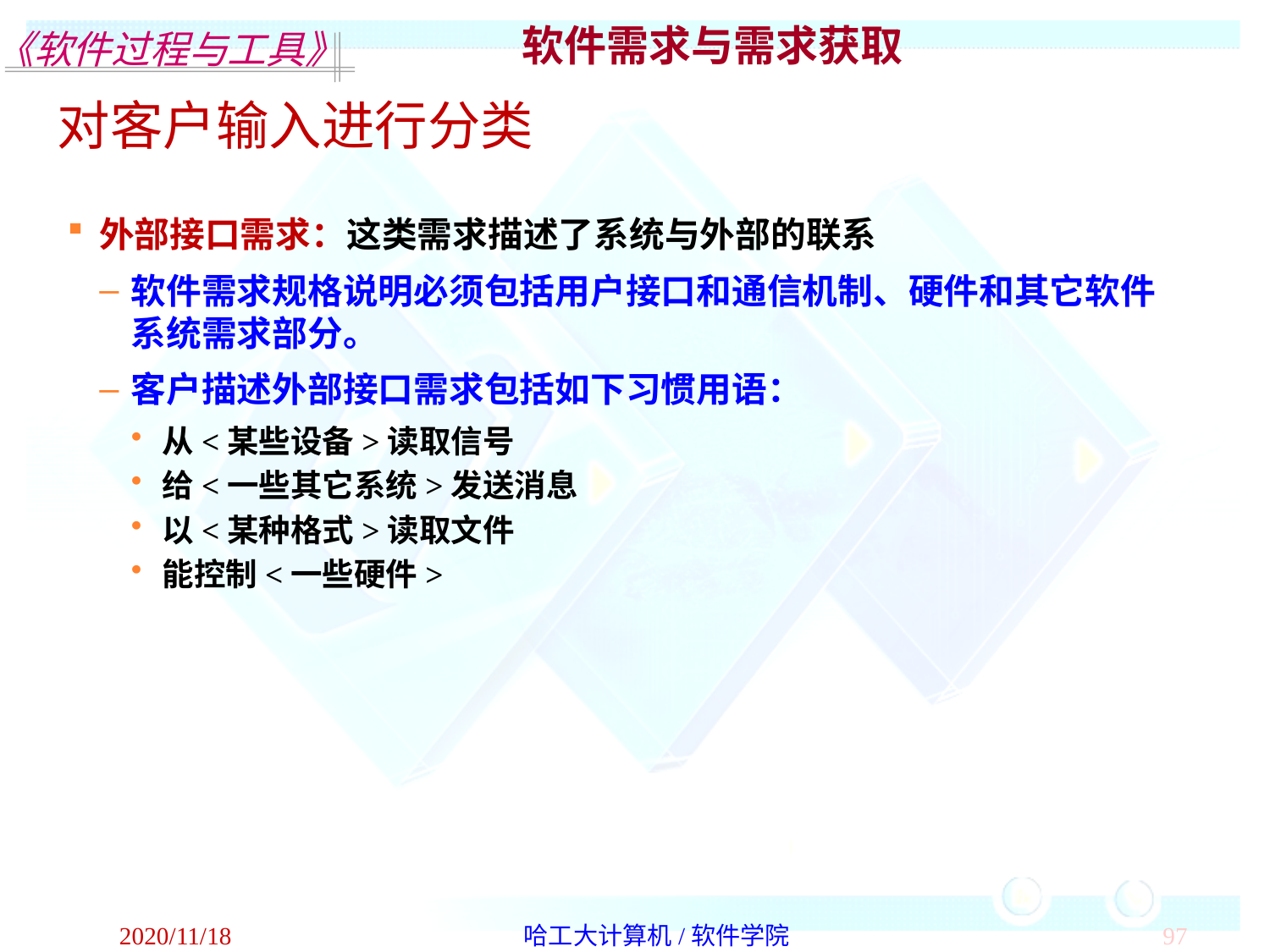

软件需求与需求获取
对客户输入进行分类
外部接口需求：这类需求描述了系统与外部的联系
软件需求规格说明必须包括用户接口和通信机制、硬件和其它软件系统需求部分。
客户描述外部接口需求包括如下习惯用语：
从<某些设备>读取信号
给<一些其它系统>发送消息
以<某种格式>读取文件
能控制<一些硬件>